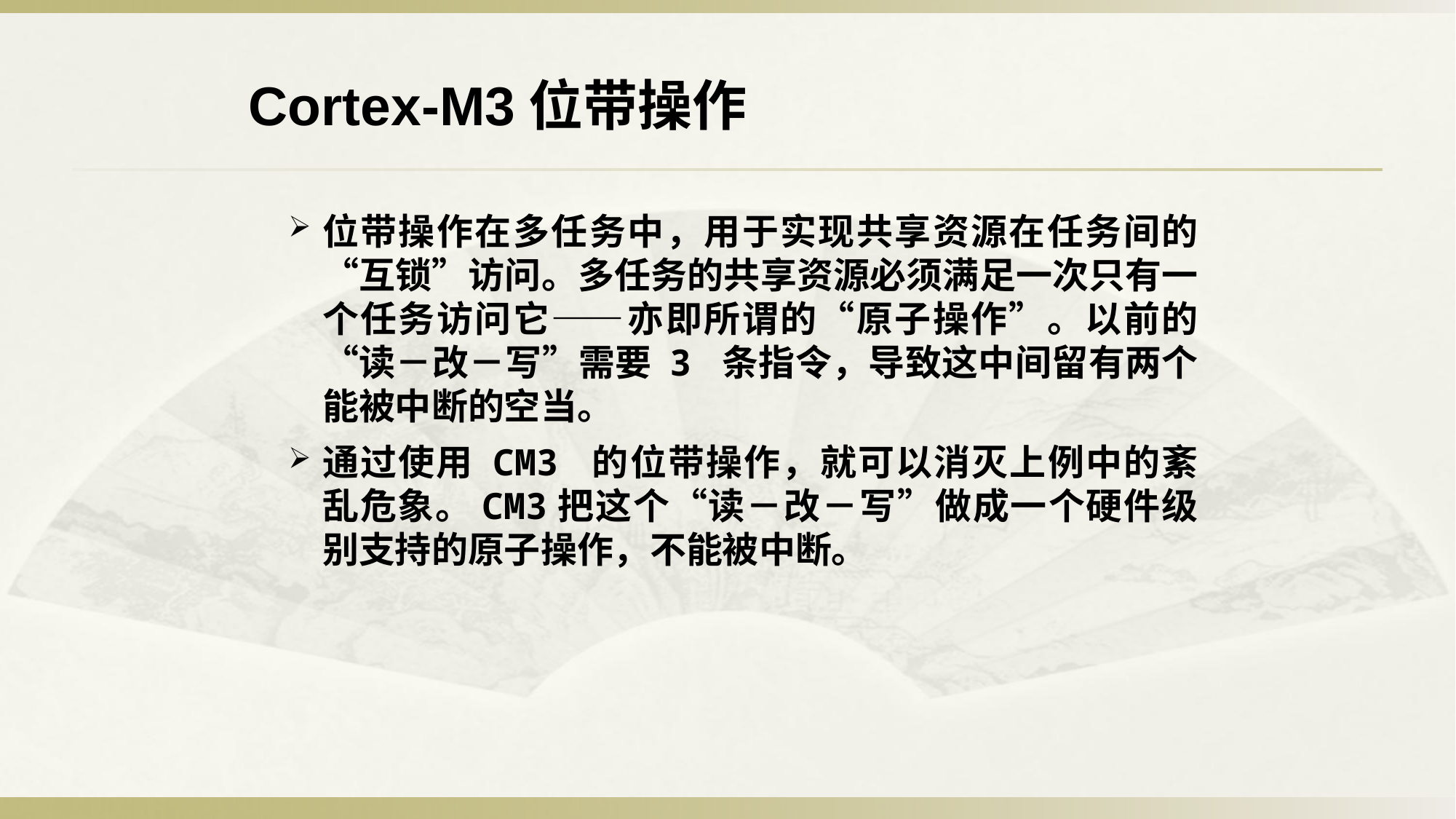

Cortex-M3位带操作
位带操作在多任务中，用于实现共享资源在任务间的“互锁”访问。多任务的共享资源必须满足一次只有一个任务访问它——亦即所谓的“原子操作”。以前的“读－改－写”需要 3 条指令，导致这中间留有两个能被中断的空当。
通过使用 CM3 的位带操作，就可以消灭上例中的紊乱危象。CM3把这个“读－改－写”做成一个硬件级别支持的原子操作，不能被中断。